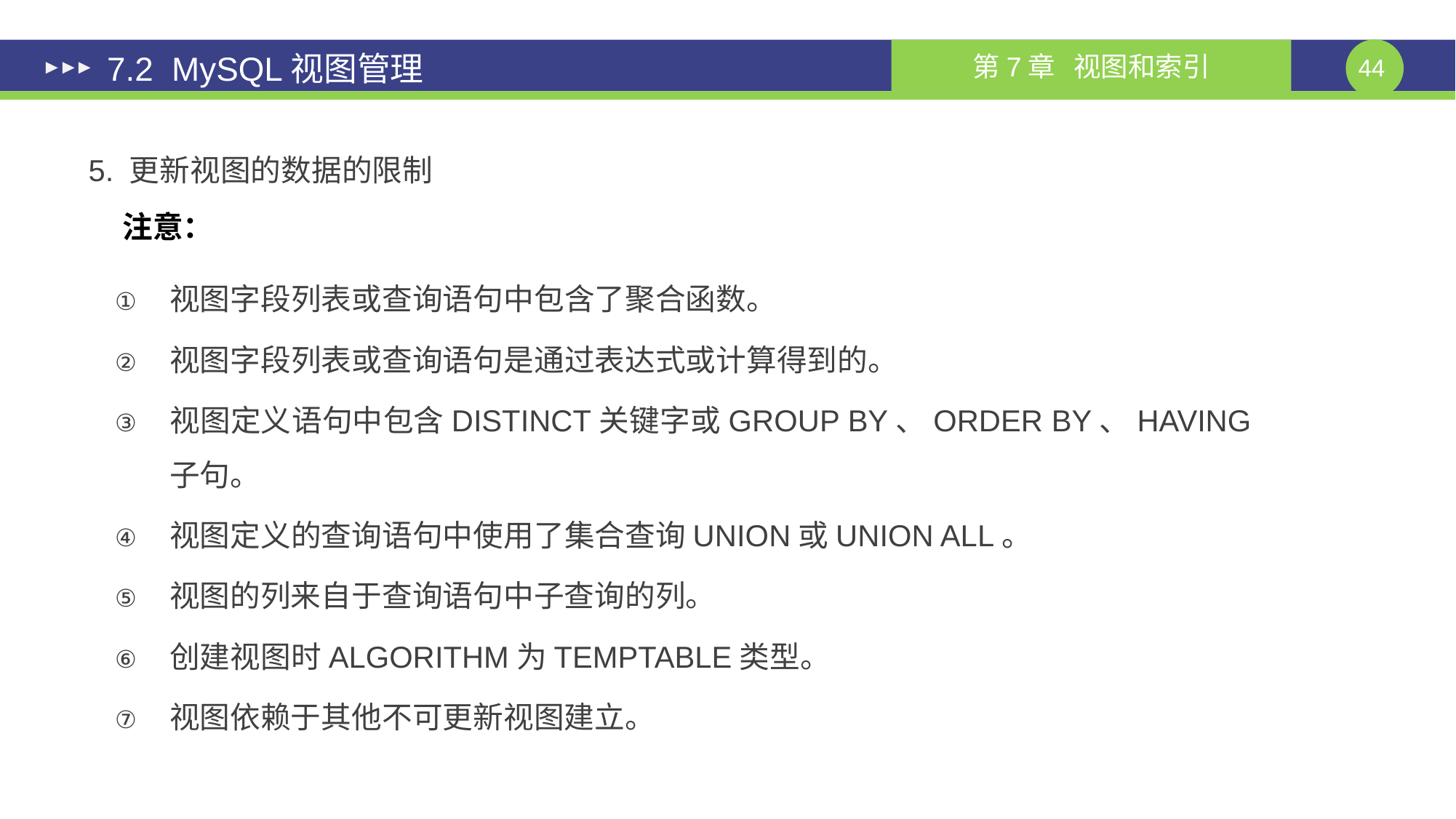

# 7.2  MySQL视图管理
5. 更新视图的数据的限制
注意：
视图字段列表或查询语句中包含了聚合函数。
视图字段列表或查询语句是通过表达式或计算得到的。
视图定义语句中包含DISTINCT关键字或GROUP BY、ORDER BY、HAVING子句。
视图定义的查询语句中使用了集合查询UNION或UNION ALL。
视图的列来自于查询语句中子查询的列。
创建视图时ALGORITHM为TEMPTABLE类型。
视图依赖于其他不可更新视图建立。